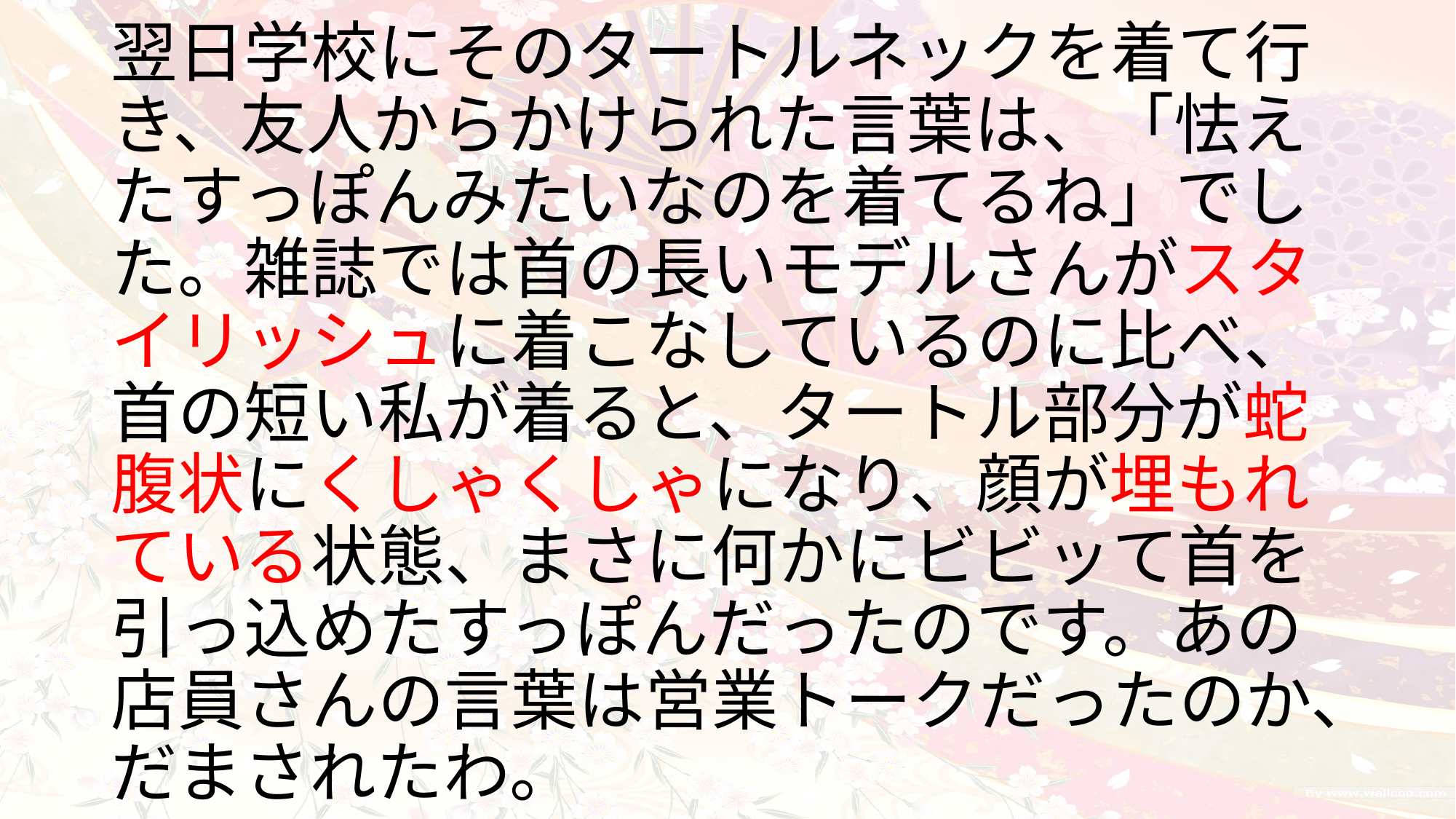

翌日学校にそのタートルネックを着て行き、友人からかけられた言葉は、「怯えたすっぽんみたいなのを着てるね」でした。雑誌では首の長いモデルさんがスタイリッシュに着こなしているのに比べ、首の短い私が着ると、タートル部分が蛇腹状にくしゃくしゃになり、顔が埋もれている状態、まさに何かにビビッて首を引っ込めたすっぽんだったのです。あの店員さんの言葉は営業トークだったのか、だまされたわ。